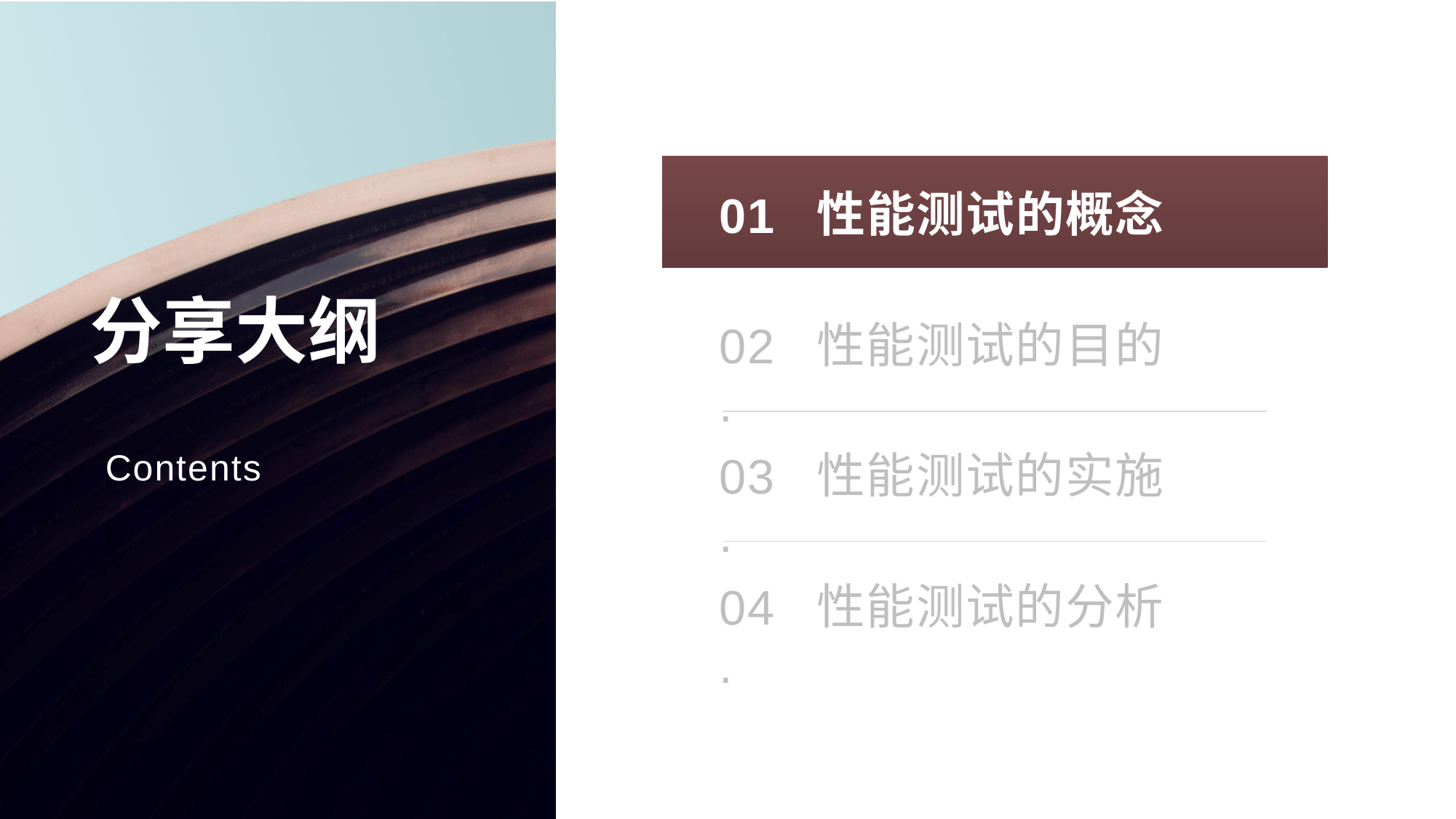

性能测试的概念
01.
分享大纲
性能测试的目的
02.
Contents
性能测试的实施
03.
性能测试的分析
04.